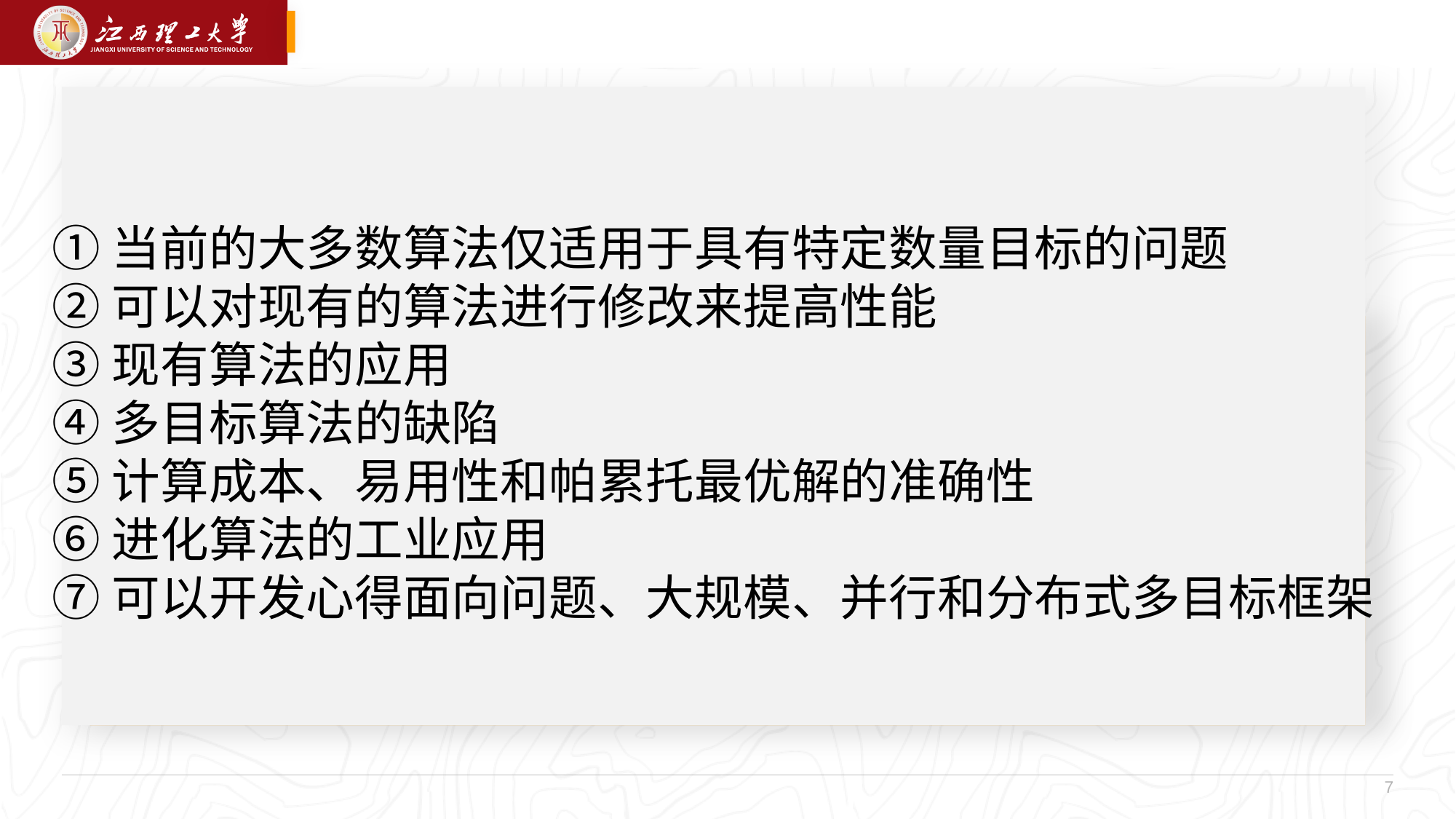

①当前的大多数算法仅适用于具有特定数量目标的问题
②可以对现有的算法进行修改来提高性能
③现有算法的应用
④多目标算法的缺陷
⑤计算成本、易用性和帕累托最优解的准确性
⑥进化算法的工业应用
⑦可以开发心得面向问题、大规模、并行和分布式多目标框架

   7